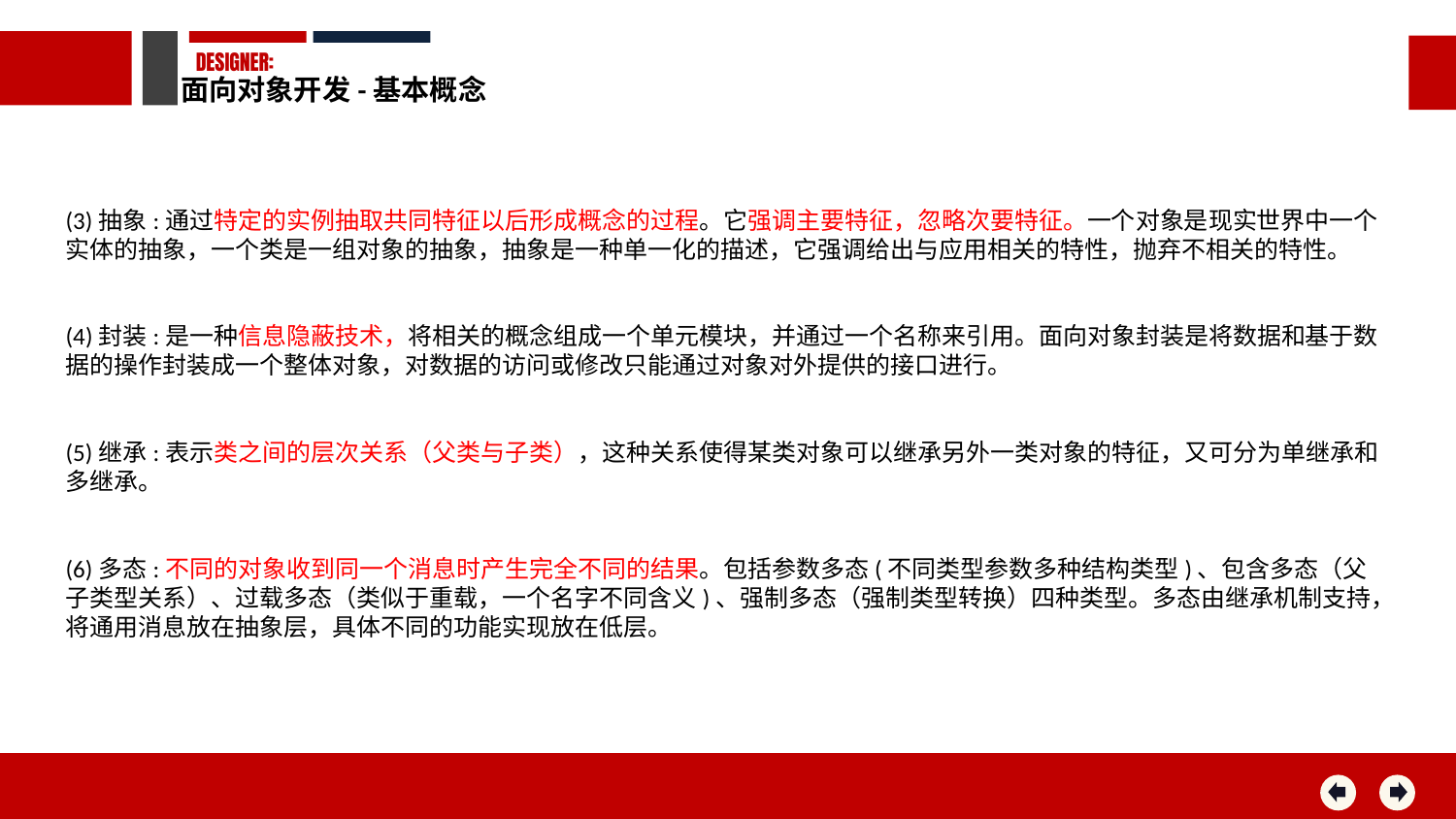

DESIGNER:
面向对象开发-基本概念

(3)抽象:通过特定的实例抽取共同特征以后形成概念的过程。它强调主要特征，忽略次要特征。一个对象是现实世界中一个实体的抽象，一个类是一组对象的抽象，抽象是一种单一化的描述，它强调给出与应用相关的特性，抛弃不相关的特性。

(4)封装:是一种信息隐蔽技术，将相关的概念组成一个单元模块，并通过一个名称来引用。面向对象封装是将数据和基于数据的操作封装成一个整体对象，对数据的访问或修改只能通过对象对外提供的接口进行。

(5)继承:表示类之间的层次关系（父类与子类），这种关系使得某类对象可以继承另外一类对象的特征，又可分为单继承和多继承。

(6)多态:不同的对象收到同一个消息时产生完全不同的结果。包括参数多态(不同类型参数多种结构类型)、包含多态（父子类型关系）、过载多态（类似于重载，一个名字不同含义)、强制多态（强制类型转换）四种类型。多态由继承机制支持，将通用消息放在抽象层，具体不同的功能实现放在低层。